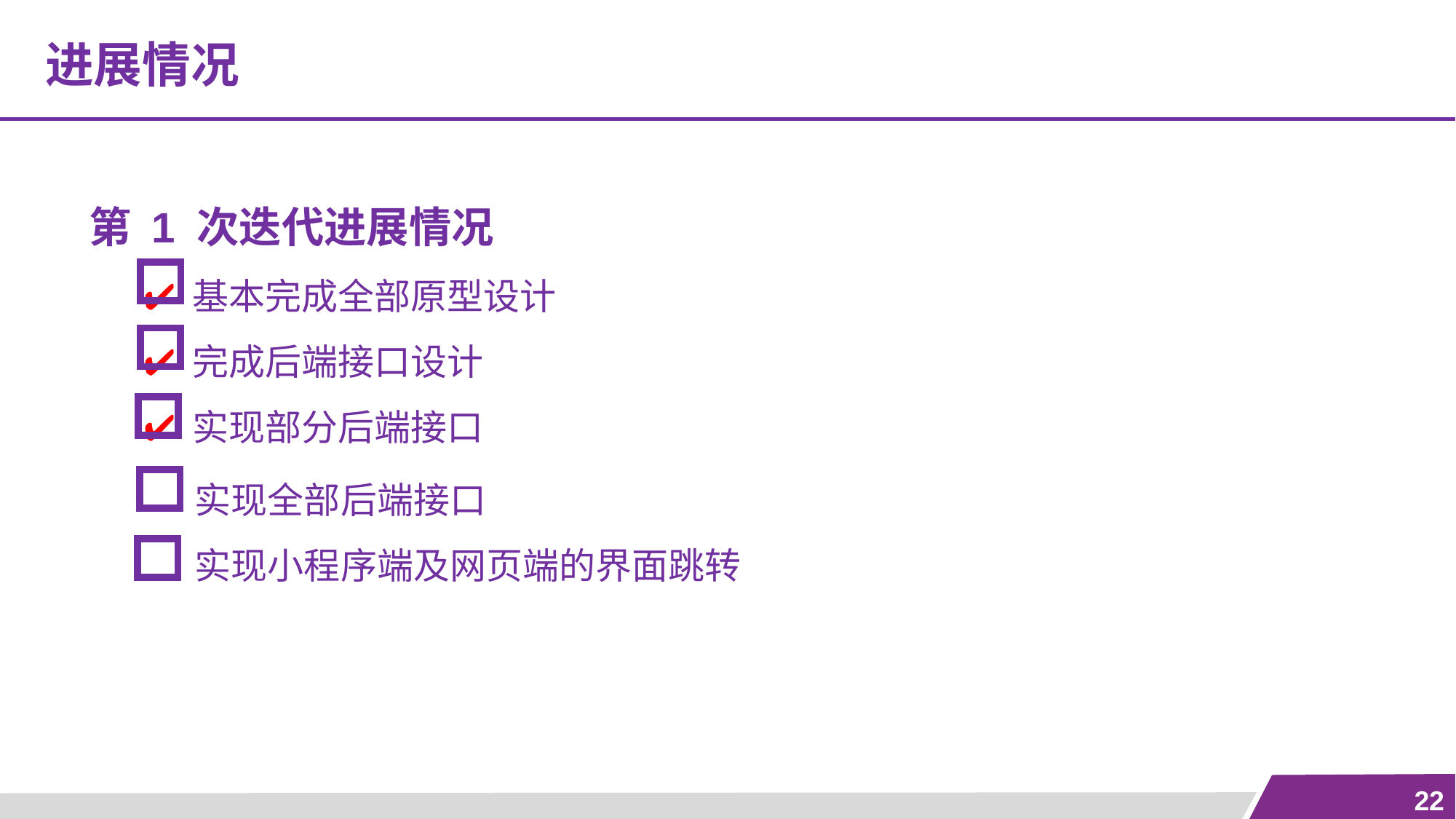

进展情况
第 1 次迭代进展情况
✔️ 基本完成全部原型设计
✔️ 完成后端接口设计
✔️ 实现部分后端接口

实现全部后端接口
实现小程序端及网页端的界面跳转

3

22